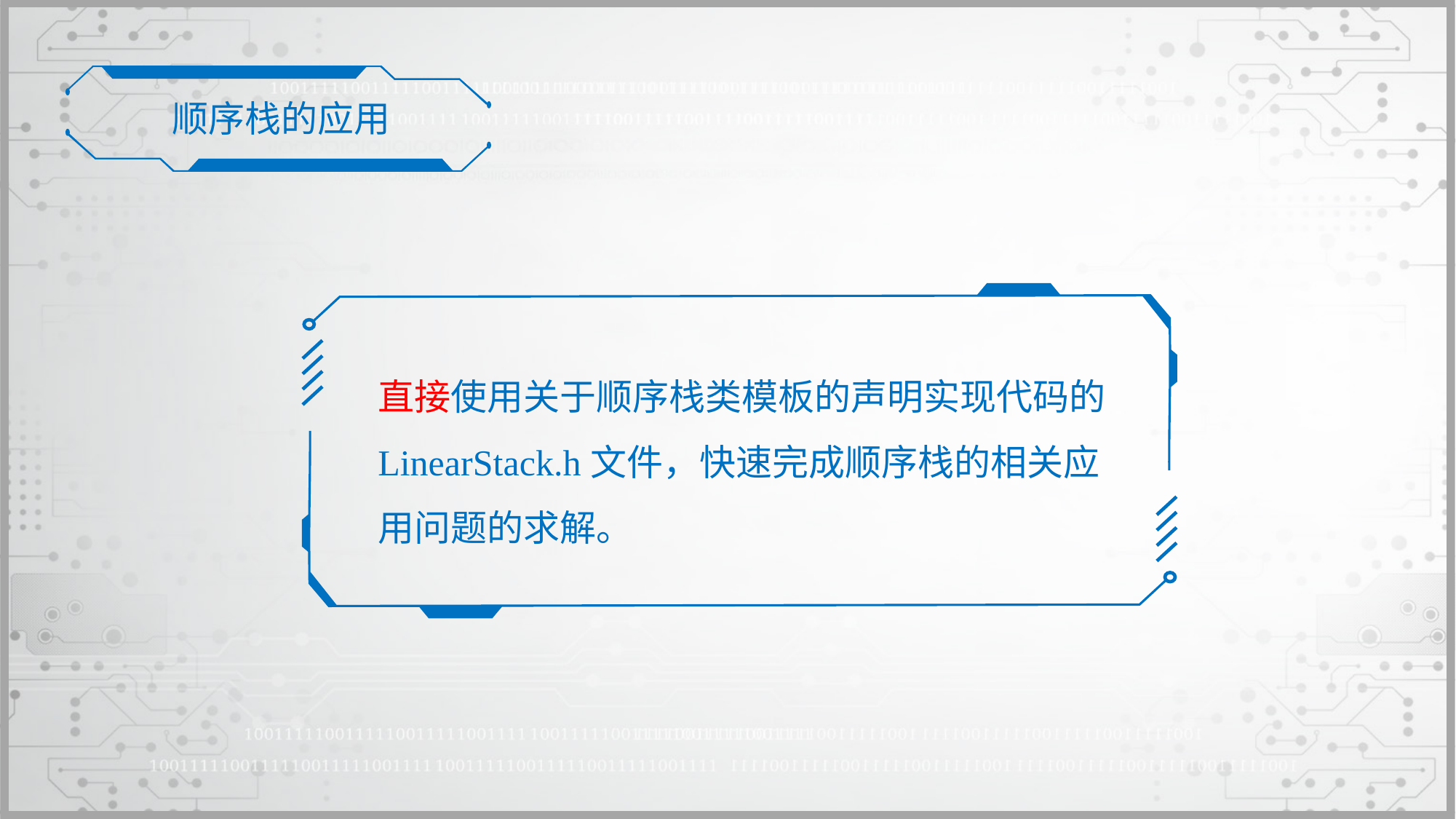

顺序栈的应用

直接使用关于顺序栈类模板的声明实现代码的LinearStack.h文件，快速完成顺序栈的相关应用问题的求解。